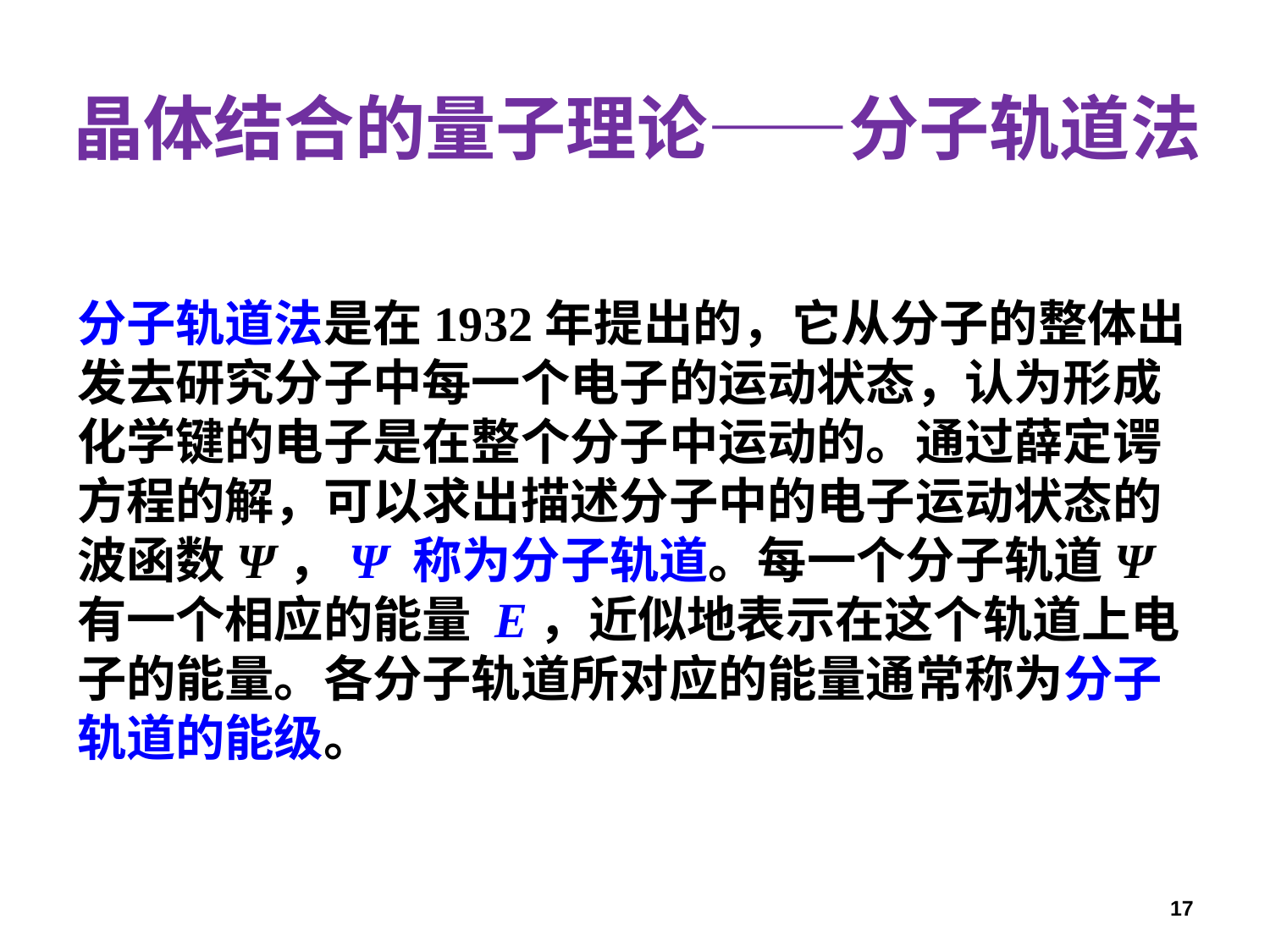

晶体结合的量子理论——分子轨道法
分子轨道法是在1932年提出的，它从分子的整体出发去研究分子中每一个电子的运动状态，认为形成化学键的电子是在整个分子中运动的。通过薛定谔方程的解，可以求出描述分子中的电子运动状态的波函数Ψ，Ψ 称为分子轨道。每一个分子轨道Ψ 有一个相应的能量 E，近似地表示在这个轨道上电子的能量。各分子轨道所对应的能量通常称为分子轨道的能级。
17